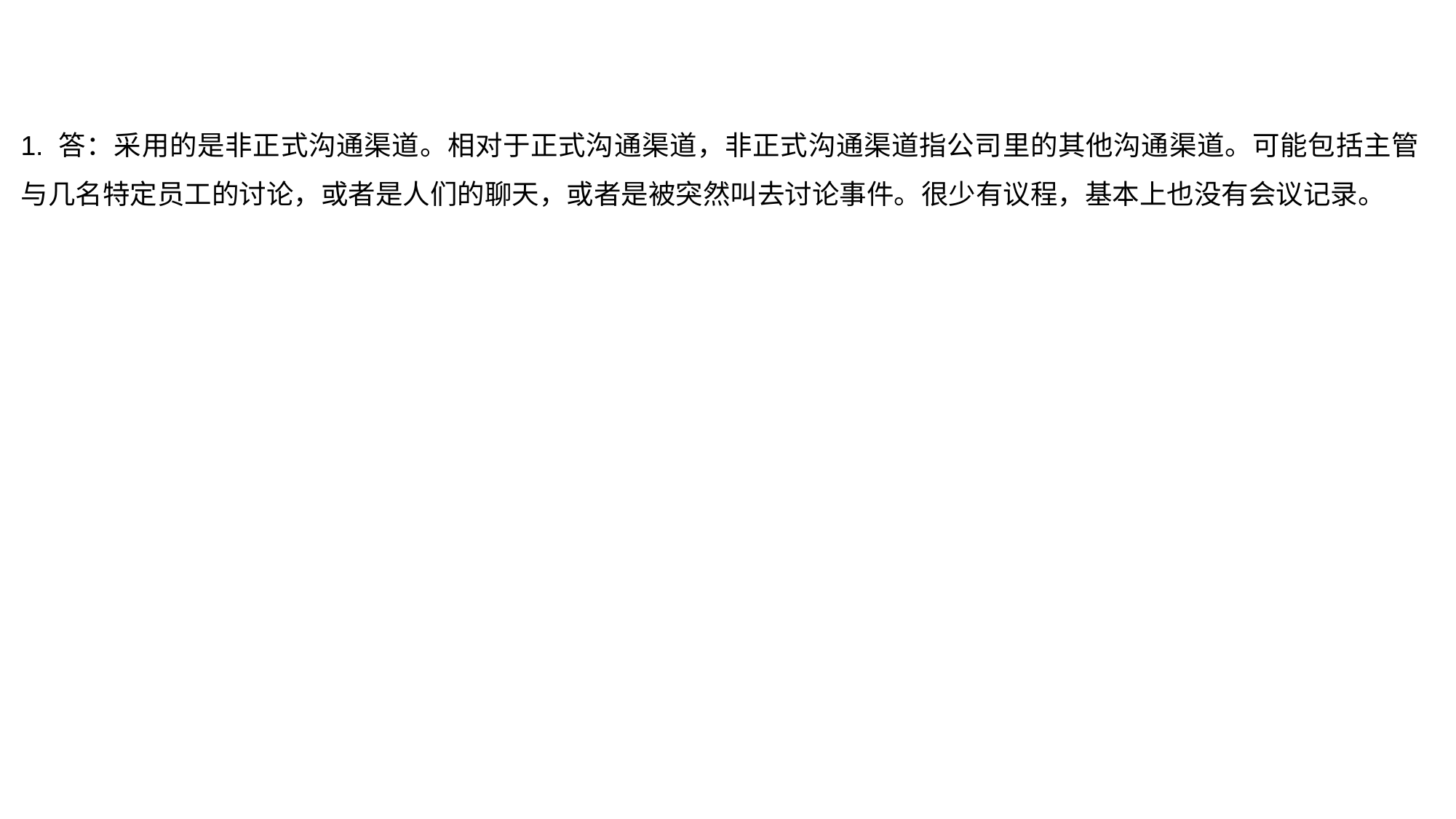

1. 答：采用的是非正式沟通渠道。相对于正式沟通渠道，非正式沟通渠道指公司里的其他沟通渠道。可能包括主管与几名特定员工的讨论，或者是人们的聊天，或者是被突然叫去讨论事件。很少有议程，基本上也没有会议记录。